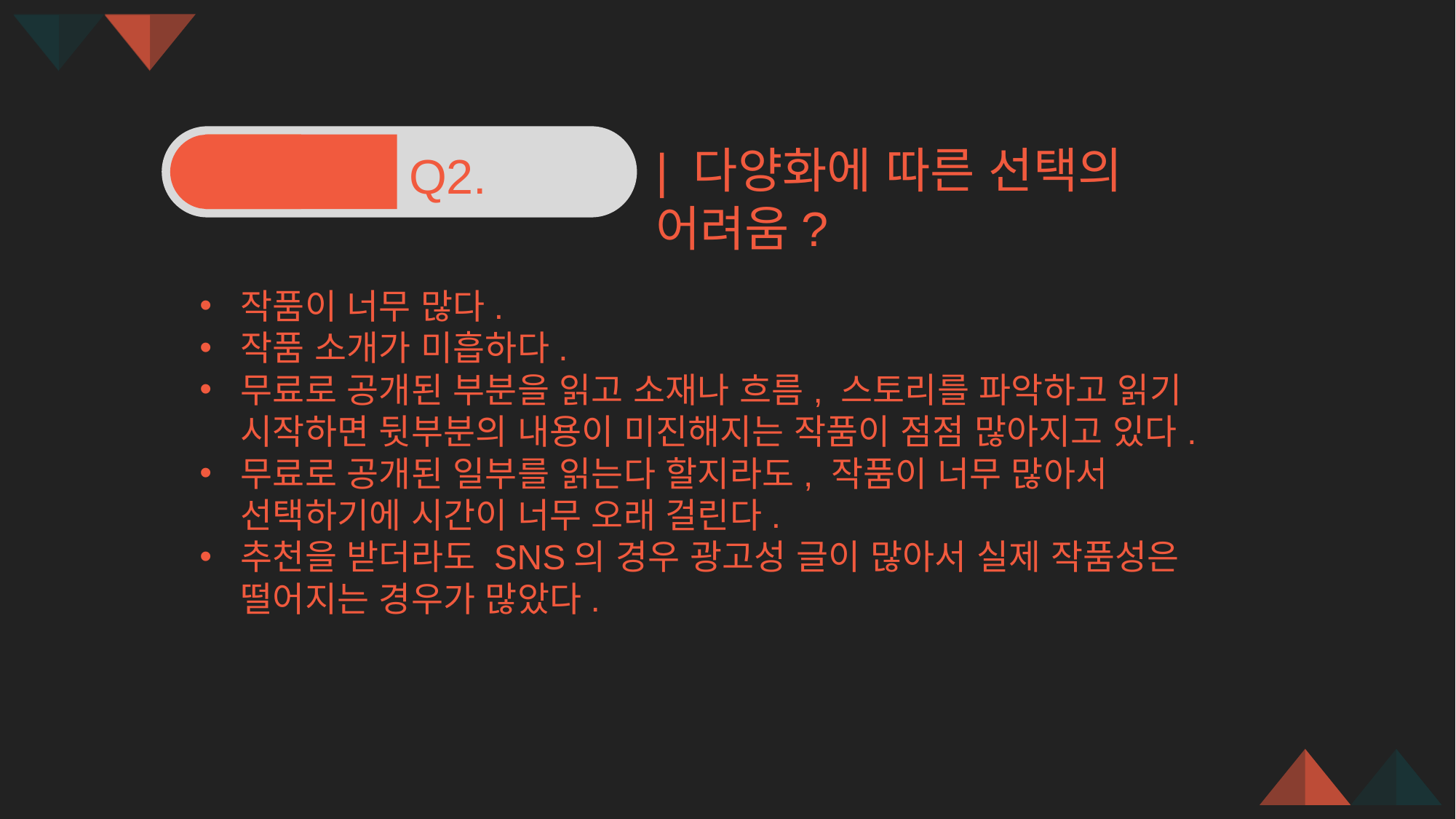

| 다양화에 따른 선택의 어려움?
Q2.
작품이 너무 많다.
작품 소개가 미흡하다.
무료로 공개된 부분을 읽고 소재나 흐름, 스토리를 파악하고 읽기 시작하면 뒷부분의 내용이 미진해지는 작품이 점점 많아지고 있다.
무료로 공개된 일부를 읽는다 할지라도, 작품이 너무 많아서 선택하기에 시간이 너무 오래 걸린다.
추천을 받더라도 SNS의 경우 광고성 글이 많아서 실제 작품성은 떨어지는 경우가 많았다.